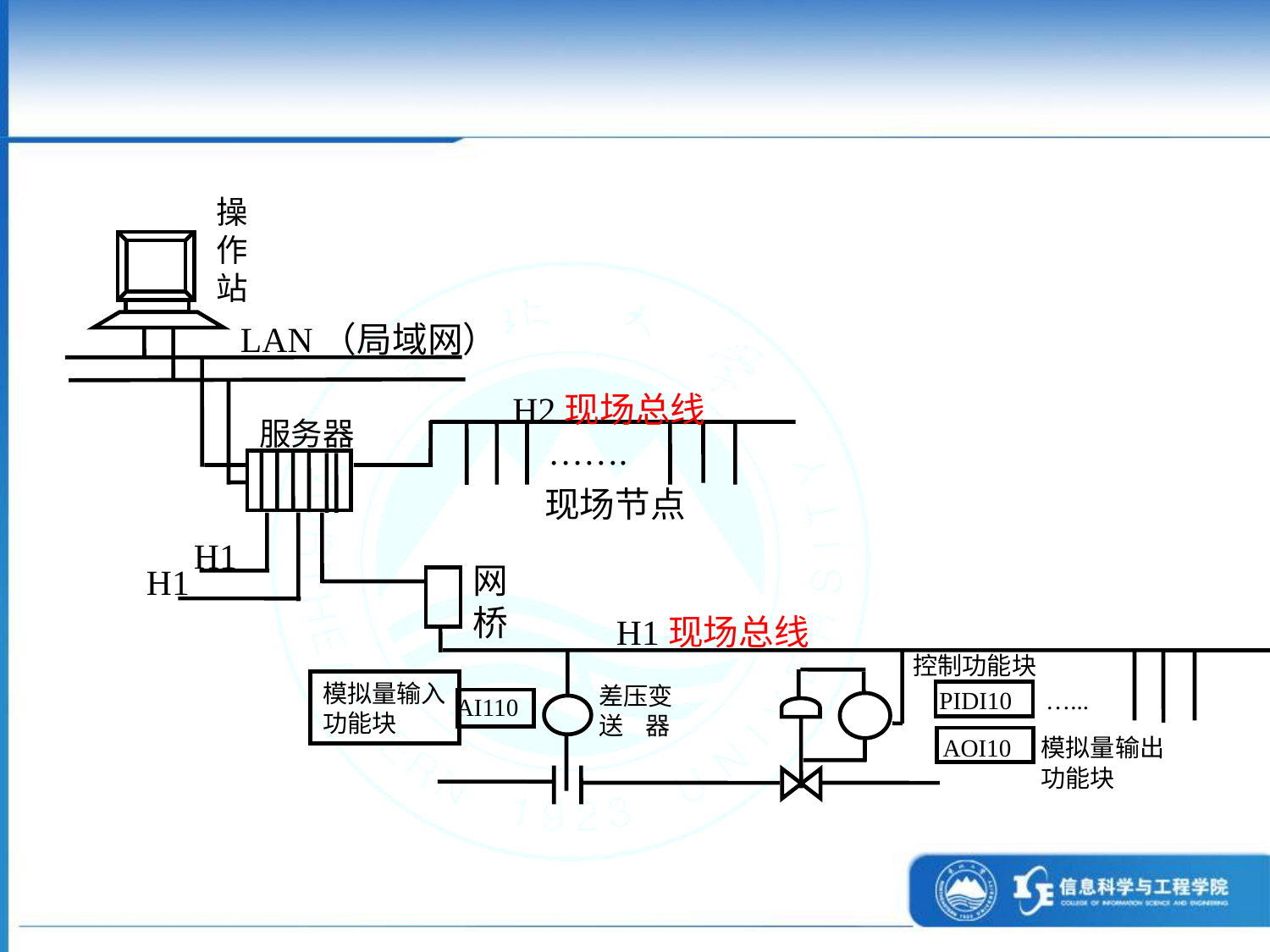

操作站

LAN（局域网）

H2现场总线
    …….
   现场节点
服务器

H1
网桥
H1

H1现场总线

控制功能块

模拟量输入功能块

差压变送    器
PIDI10      …...

AI110

AOI10
模拟量输出功能块